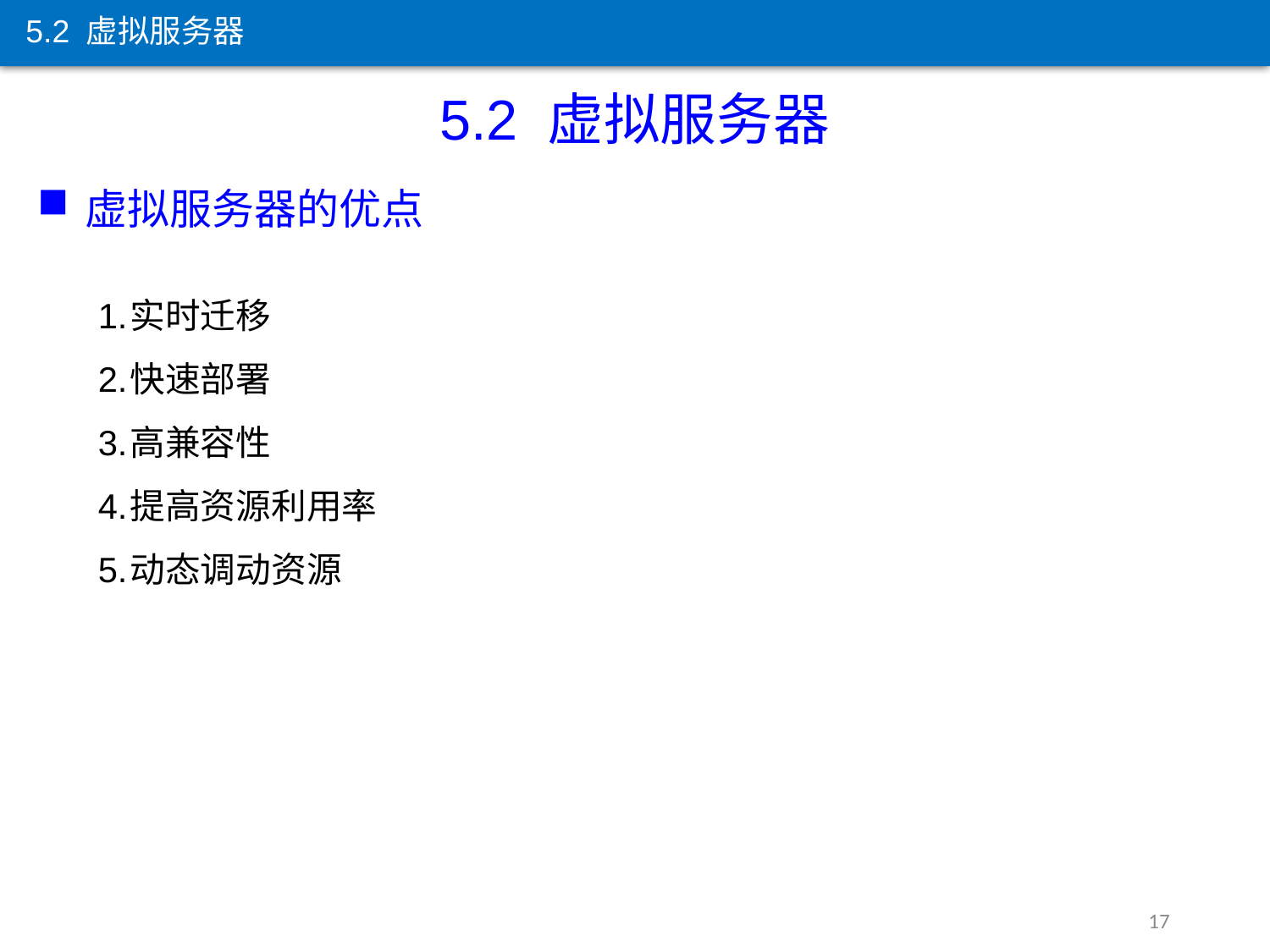

5.2 虚拟服务器
5.2 虚拟服务器
虚拟服务器的优点
实时迁移
快速部署
高兼容性
提高资源利用率
动态调动资源
17